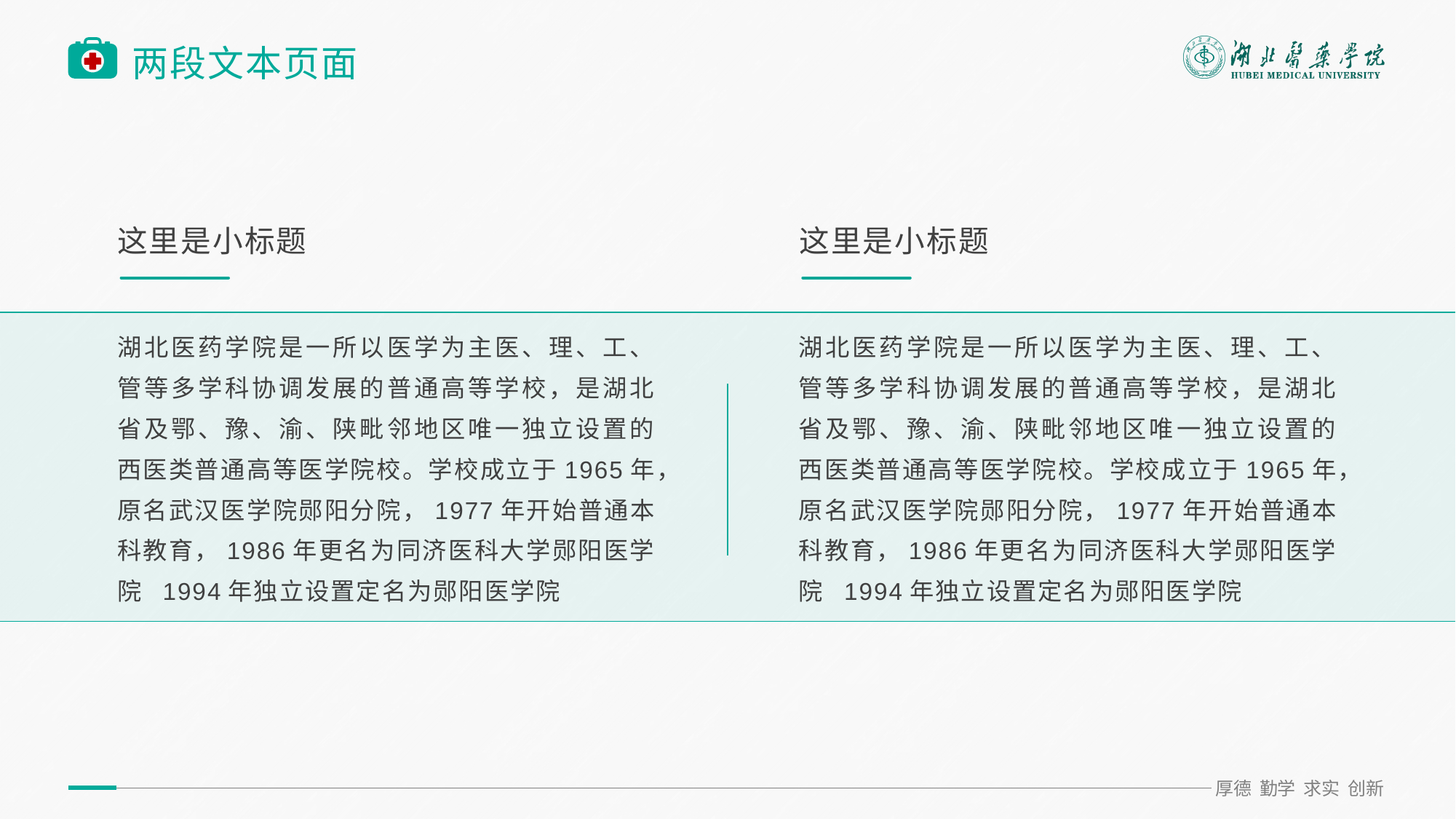

# 两段文本页面
这里是小标题
湖北医药学院是一所以医学为主医、理、工、管等多学科协调发展的普通高等学校，是湖北省及鄂、豫、渝、陕毗邻地区唯一独立设置的西医类普通高等医学院校。学校成立于1965年，原名武汉医学院郧阳分院，1977年开始普通本科教育，1986年更名为同济医科大学郧阳医学院  1994年独立设置定名为郧阳医学院
这里是小标题
湖北医药学院是一所以医学为主医、理、工、管等多学科协调发展的普通高等学校，是湖北省及鄂、豫、渝、陕毗邻地区唯一独立设置的西医类普通高等医学院校。学校成立于1965年，原名武汉医学院郧阳分院，1977年开始普通本科教育，1986年更名为同济医科大学郧阳医学院  1994年独立设置定名为郧阳医学院